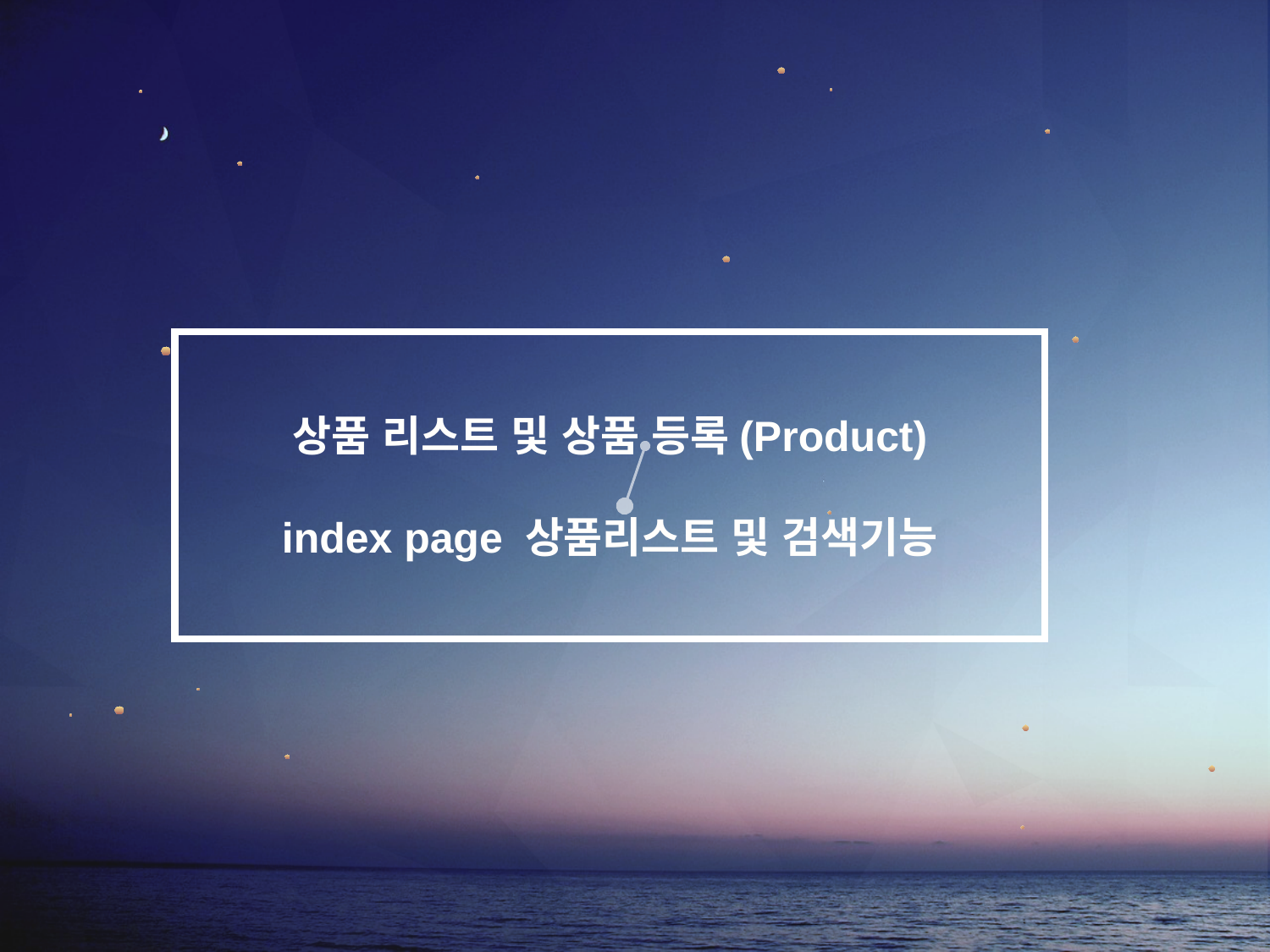

# 상품 리스트 및 상품 등록(Product) index page 상품리스트 및 검색기능